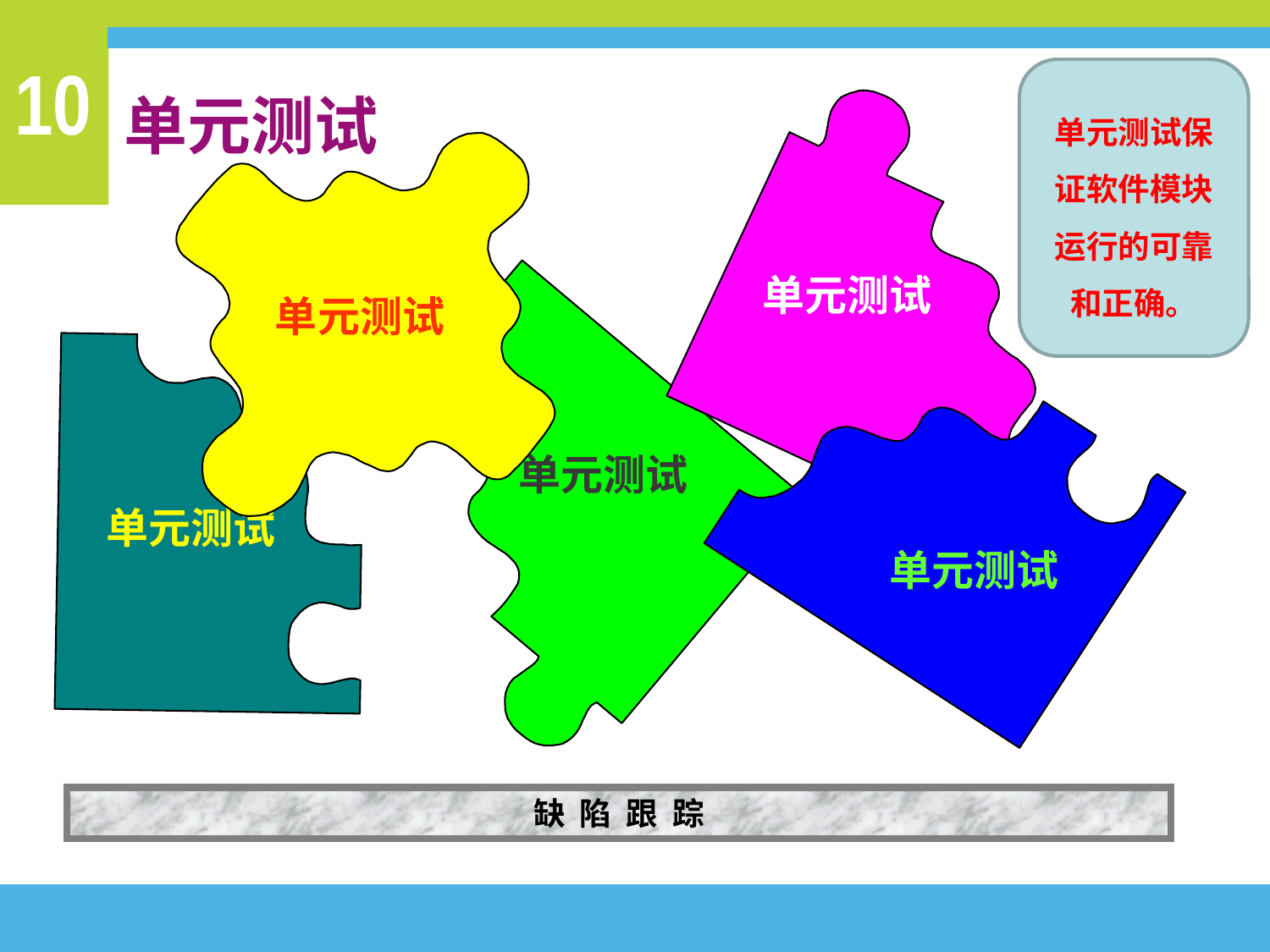

# 单元测试
单元测试保证软件模块运行的可靠和正确。

单元测试

单元测试

单元测试

单元测试

单元测试
缺  陷  跟  踪